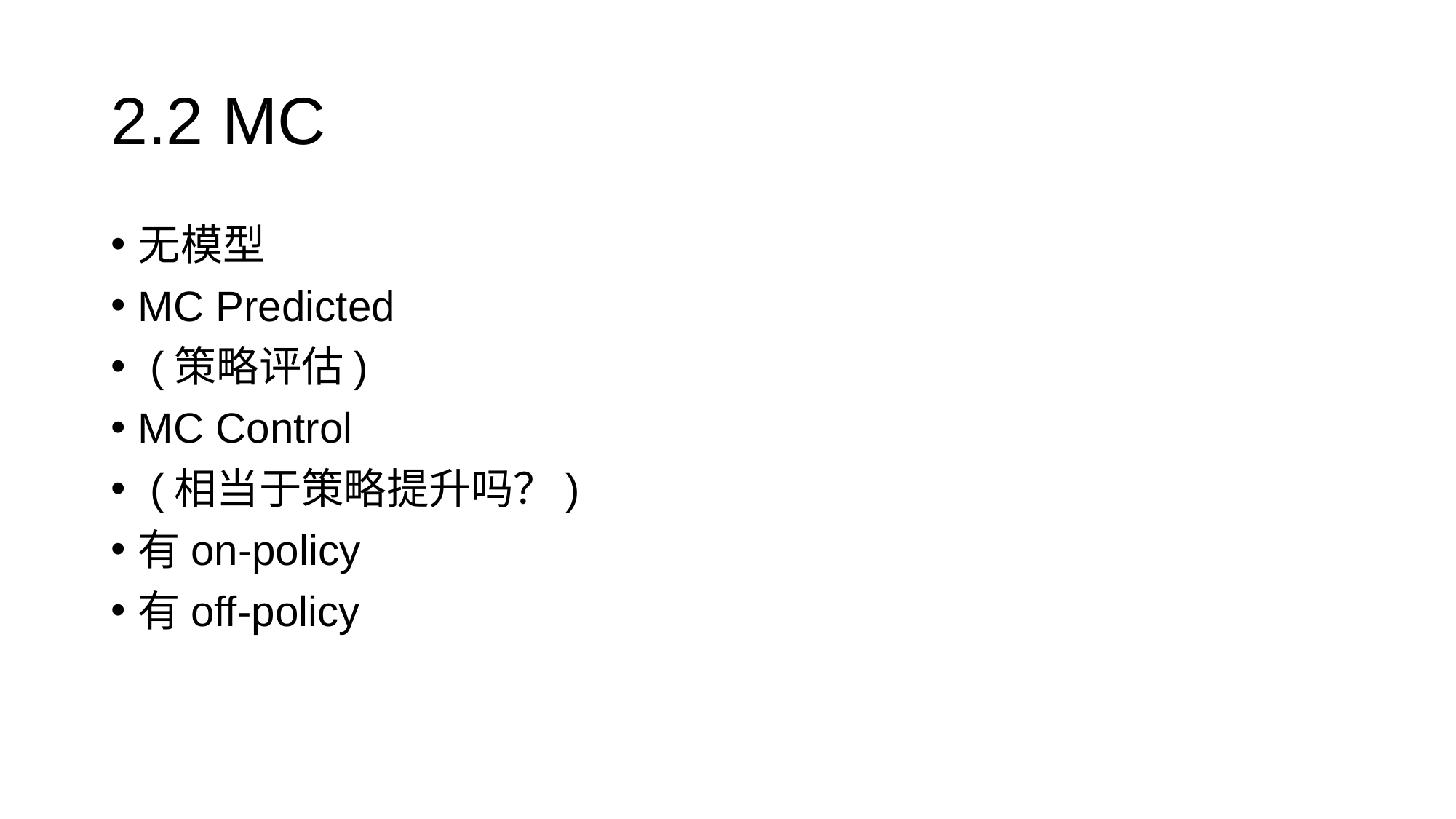

# 2.2 MC
无模型
MC Predicted
 (策略评估)
MC Control
 (相当于策略提升吗？)
有on-policy
有off-policy